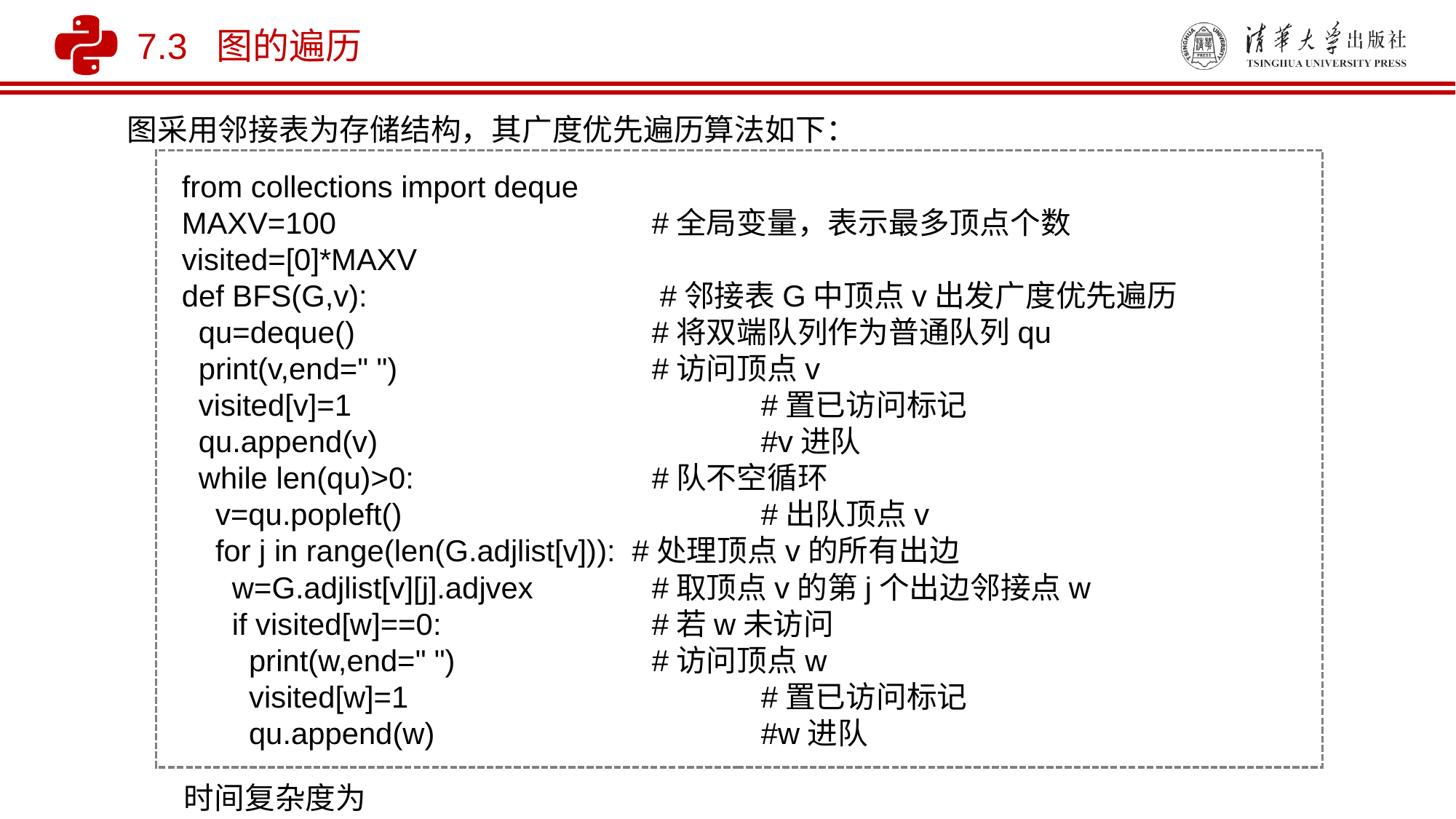

7.3  图的遍历
图采用邻接表为存储结构，其广度优先遍历算法如下：
from collections import deque
MAXV=100                      	    #全局变量，表示最多顶点个数
visited=[0]*MAXV
def BFS(G,v):		                  #邻接表G中顶点v出发广度优先遍历
  qu=deque()                    	    #将双端队列作为普通队列qu
  print(v,end=" ")			    #访问顶点v
  visited[v]=1				    #置已访问标记
  qu.append(v)				    #v进队
  while len(qu)>0:                 	    #队不空循环
    v=qu.popleft()			    #出队顶点v
    for j in range(len(G.adjlist[v])):  #处理顶点v的所有出边
      w=G.adjlist[v][j].adjvex     	    #取顶点v的第j个出边邻接点w
      if visited[w]==0:		    #若w未访问
        print(w,end=" ")		    #访问顶点w
        visited[w]=1			    #置已访问标记
        qu.append(w)			    #w进队
时间复杂度为O(n+e)。